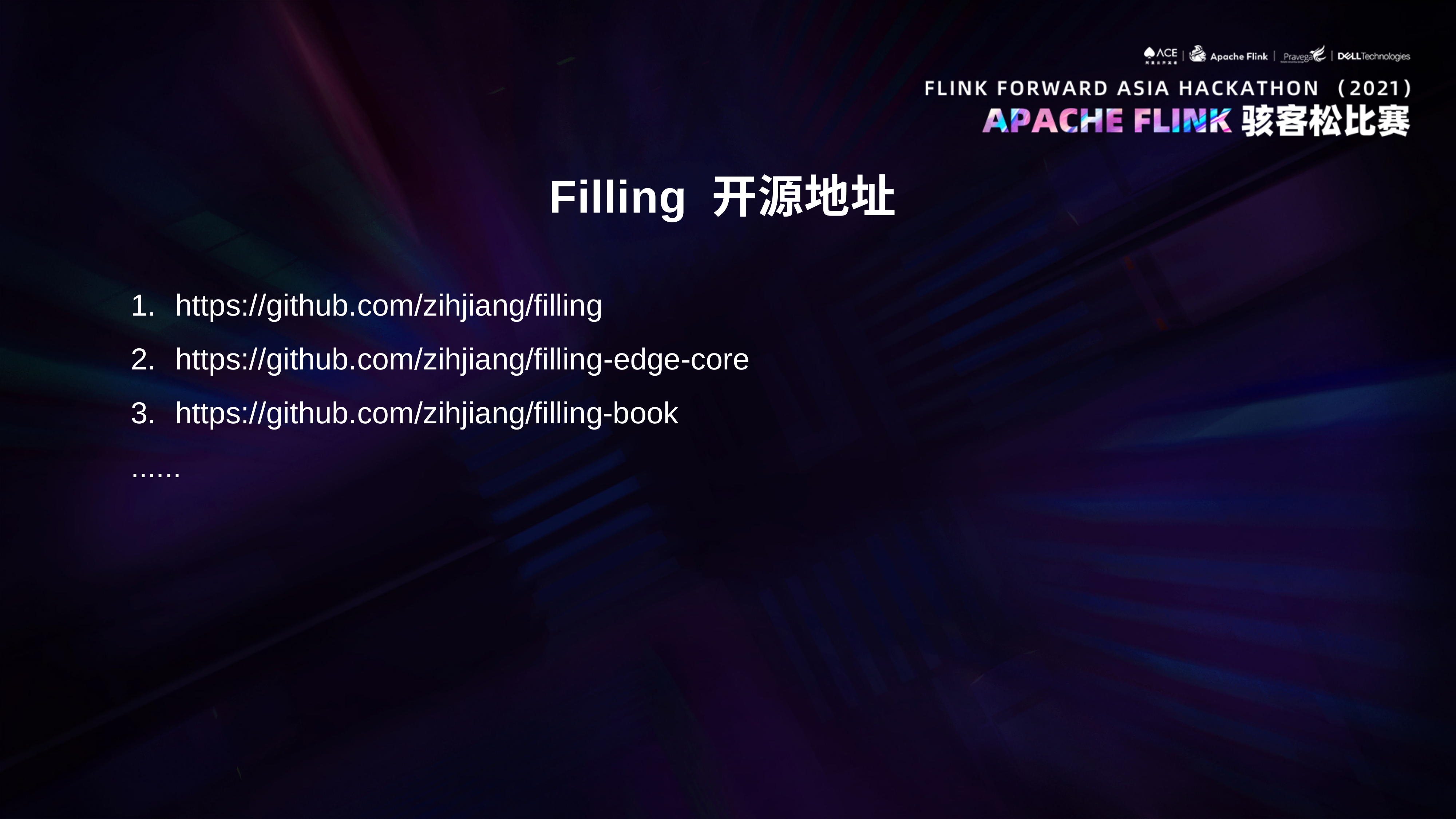

E6636BC20180234D78A0072836F0BAB0F2B9B20E1FC76B80A6D98E35B1532BABDB4EB6385161FB0D22092808C84662EB9A09212A61D05B911BBFC2137CAE22DE24F092ADB0257647F40824D7682246A28692ECA57747672198DB019AF066FC78DBC62A9CCE3
Filling 开源地址
https://github.com/zihjiang/filling
https://github.com/zihjiang/filling-edge-core
https://github.com/zihjiang/filling-book
......